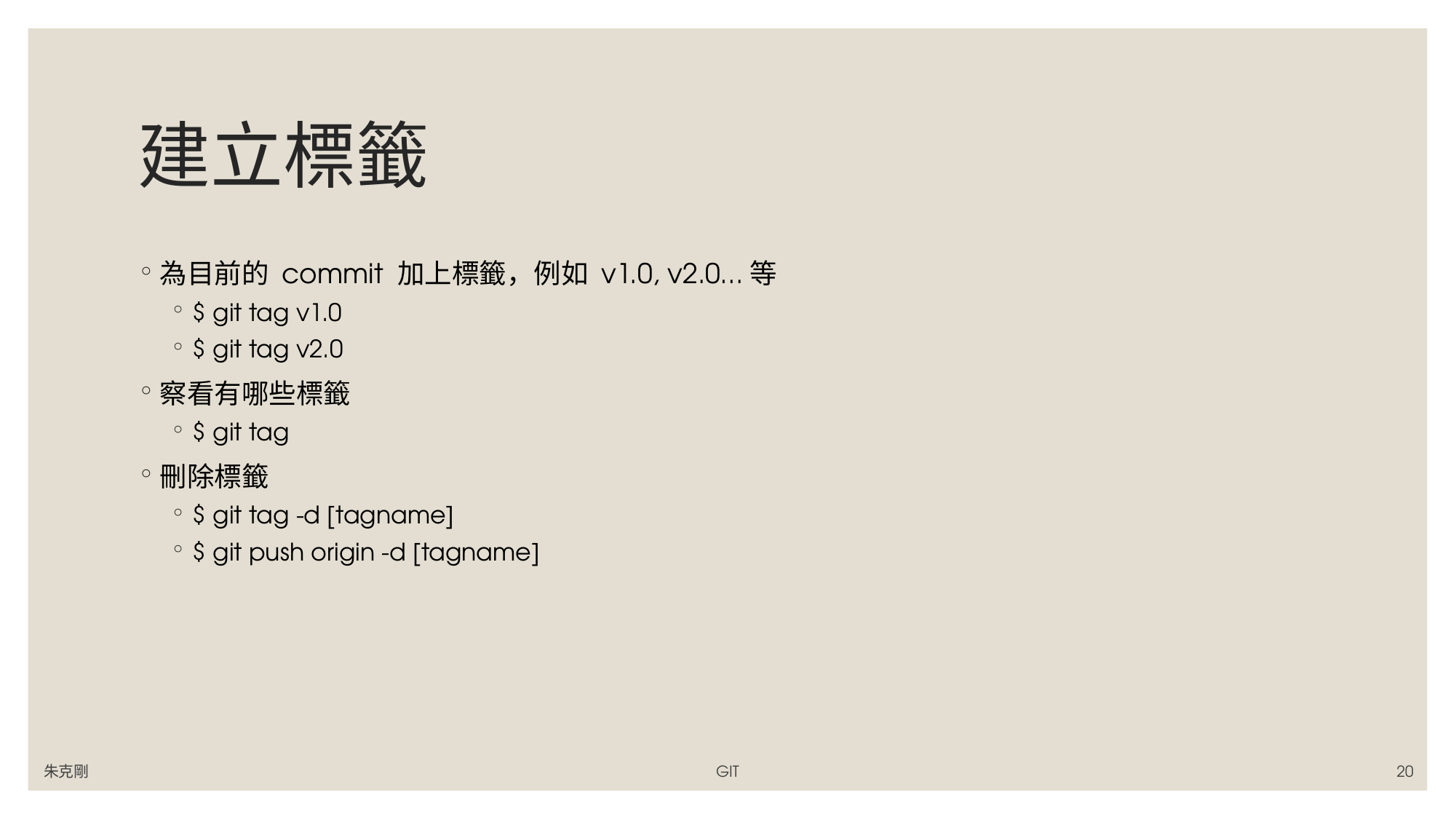

# 建立標籤
為目前的 commit 加上標籤，例如 v1.0, v2.0…等
$ git tag v1.0
$ git tag v2.0
察看有哪些標籤
$ git tag
刪除標籤
$ git tag -d [tagname]
$ git push origin -d [tagname]
朱克剛
GIT
20